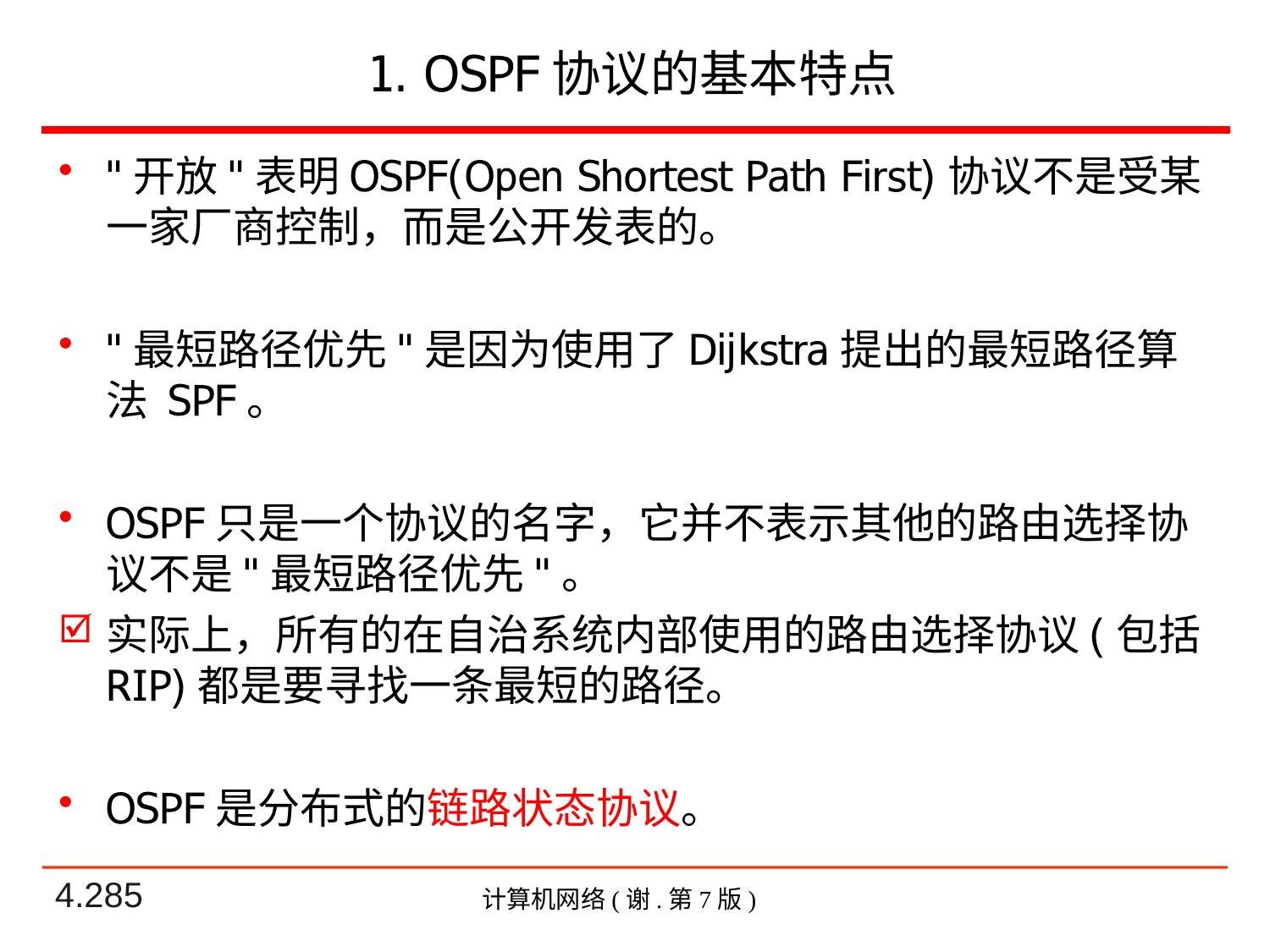

# 1. OSPF协议的基本特点
"开放"表明OSPF(Open Shortest Path First)协议不是受某一家厂商控制，而是公开发表的。

"最短路径优先"是因为使用了Dijkstra提出的最短路径算法 SPF。

OSPF只是一个协议的名字，它并不表示其他的路由选择协议不是"最短路径优先"。
实际上，所有的在自治系统内部使用的路由选择协议(包括RIP)都是要寻找一条最短的路径。

OSPF是分布式的链路状态协议。